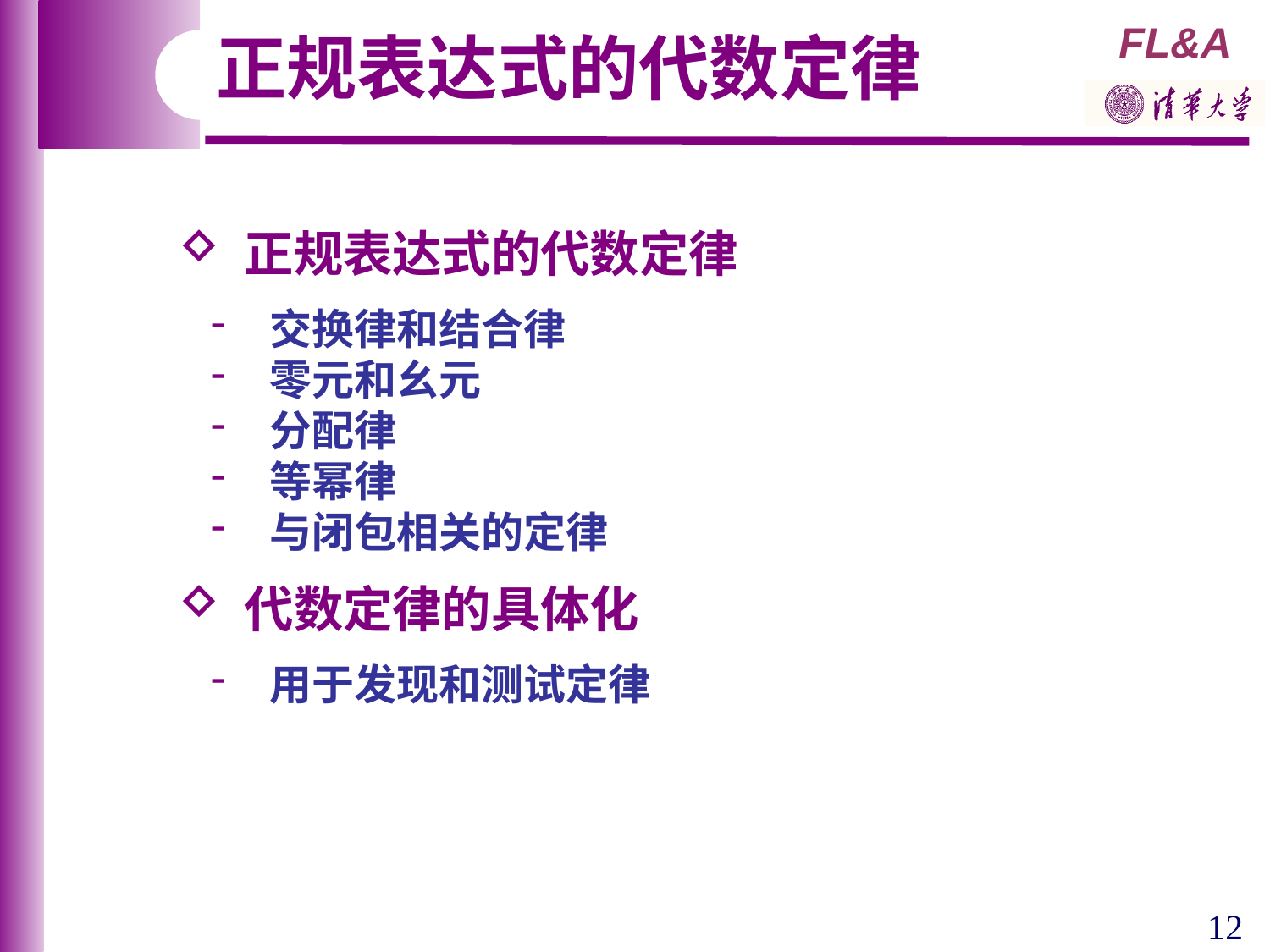

正规表达式的代数定律
 正规表达式的代数定律

  交换律和结合律
  零元和幺元
  分配律
  等幂律
  与闭包相关的定律

 代数定律的具体化

  用于发现和测试定律
12